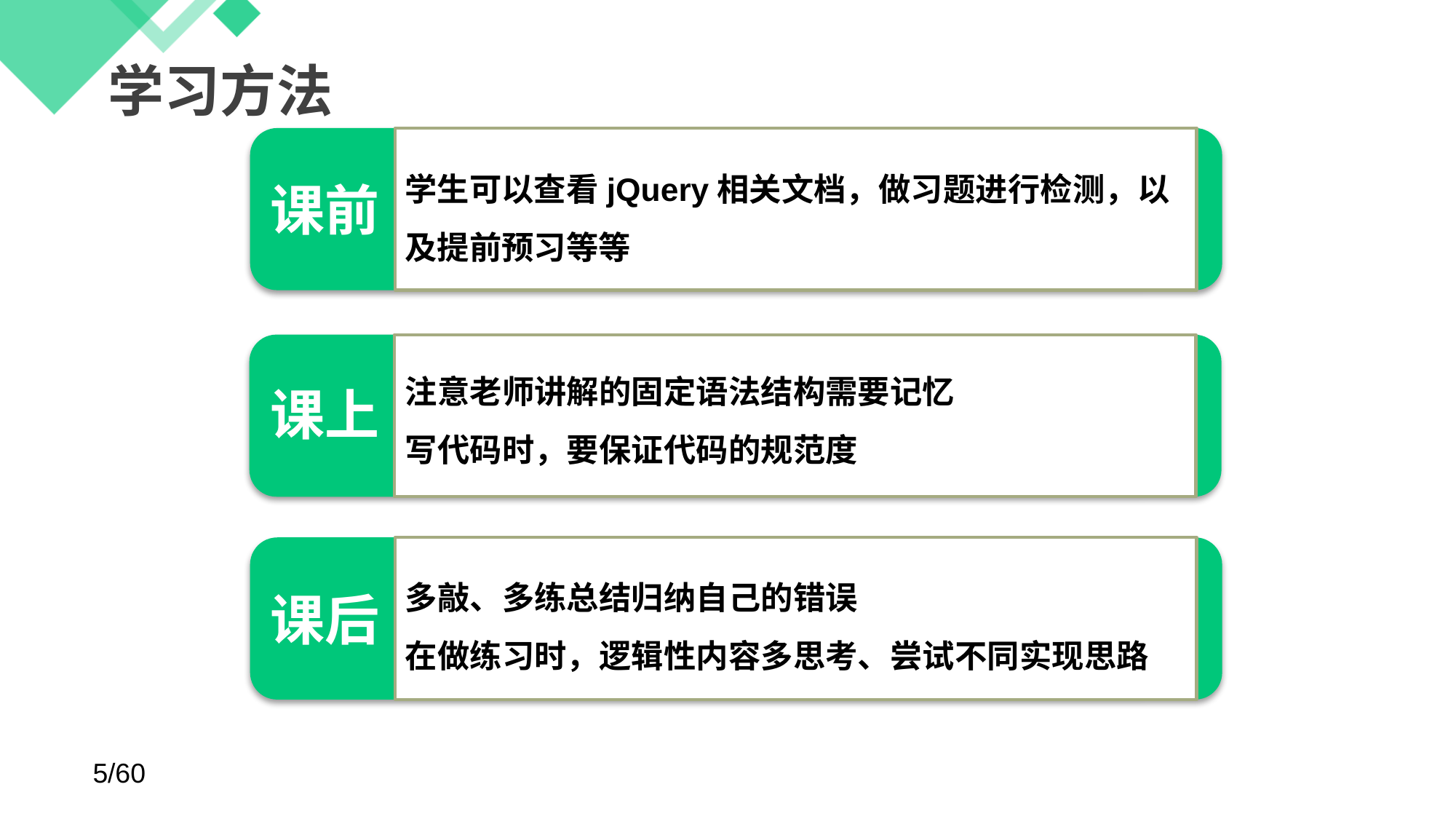

# 学习方法

学生可以查看jQuery相关文档，做习题进行检测，以及提前预习等等
课前

注意老师讲解的固定语法结构需要记忆
写代码时，要保证代码的规范度

课上

多敲、多练总结归纳自己的错误
在做练习时，逻辑性内容多思考、尝试不同实现思路
课后